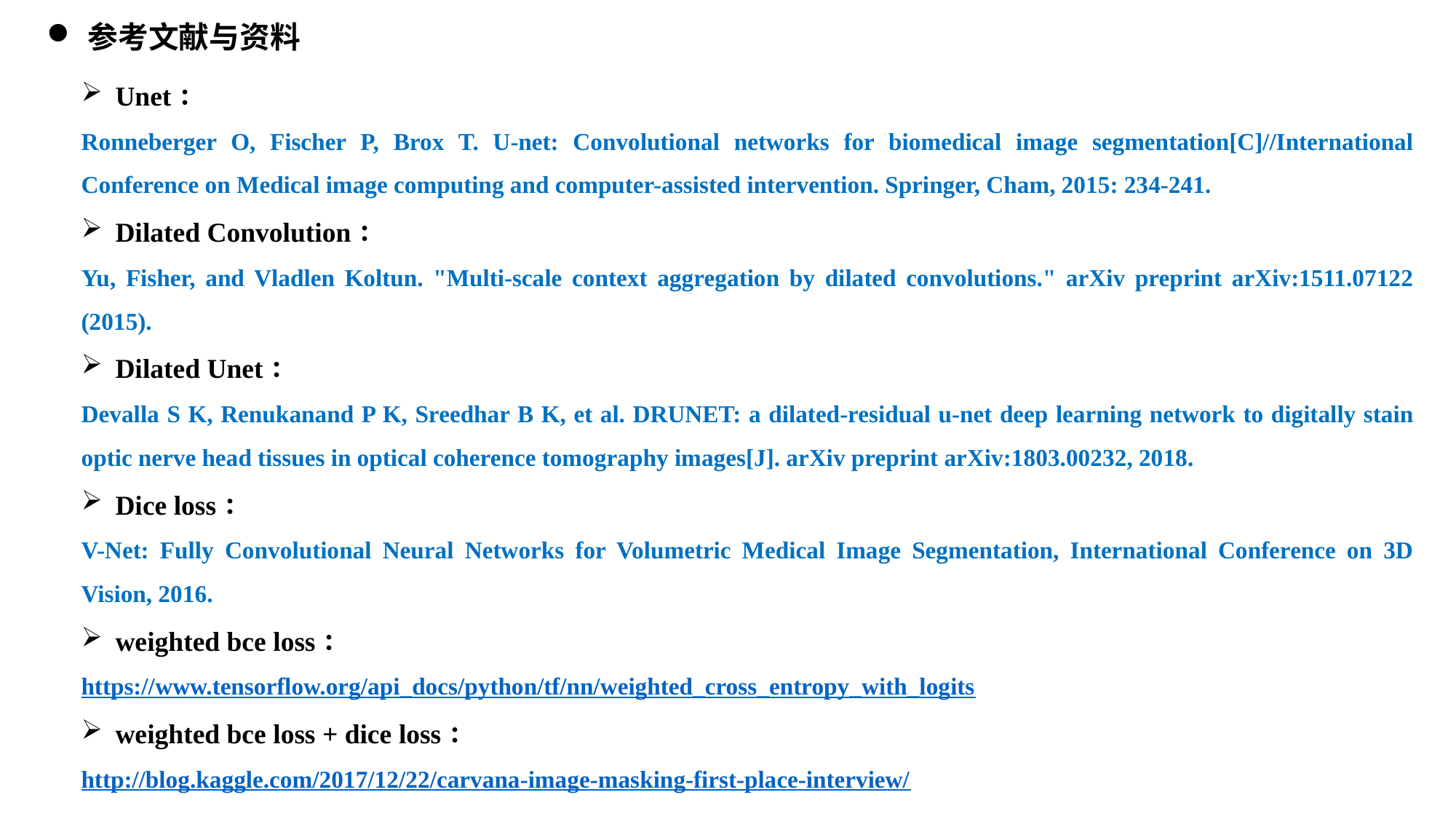

参考文献与资料
Unet：
Ronneberger O, Fischer P, Brox T. U-net: Convolutional networks for biomedical image segmentation[C]//International Conference on Medical image computing and computer-assisted intervention. Springer, Cham, 2015: 234-241.
Dilated Convolution：
Yu, Fisher, and Vladlen Koltun. "Multi-scale context aggregation by dilated convolutions." arXiv preprint arXiv:1511.07122 (2015).
Dilated Unet：
Devalla S K, Renukanand P K, Sreedhar B K, et al. DRUNET: a dilated-residual u-net deep learning network to digitally stain optic nerve head tissues in optical coherence tomography images[J]. arXiv preprint arXiv:1803.00232, 2018.
Dice loss：
V-Net: Fully Convolutional Neural Networks for Volumetric Medical Image Segmentation, International Conference on 3D Vision, 2016.
weighted bce loss：
https://www.tensorflow.org/api_docs/python/tf/nn/weighted_cross_entropy_with_logits
weighted bce loss + dice loss：
http://blog.kaggle.com/2017/12/22/carvana-image-masking-first-place-interview/